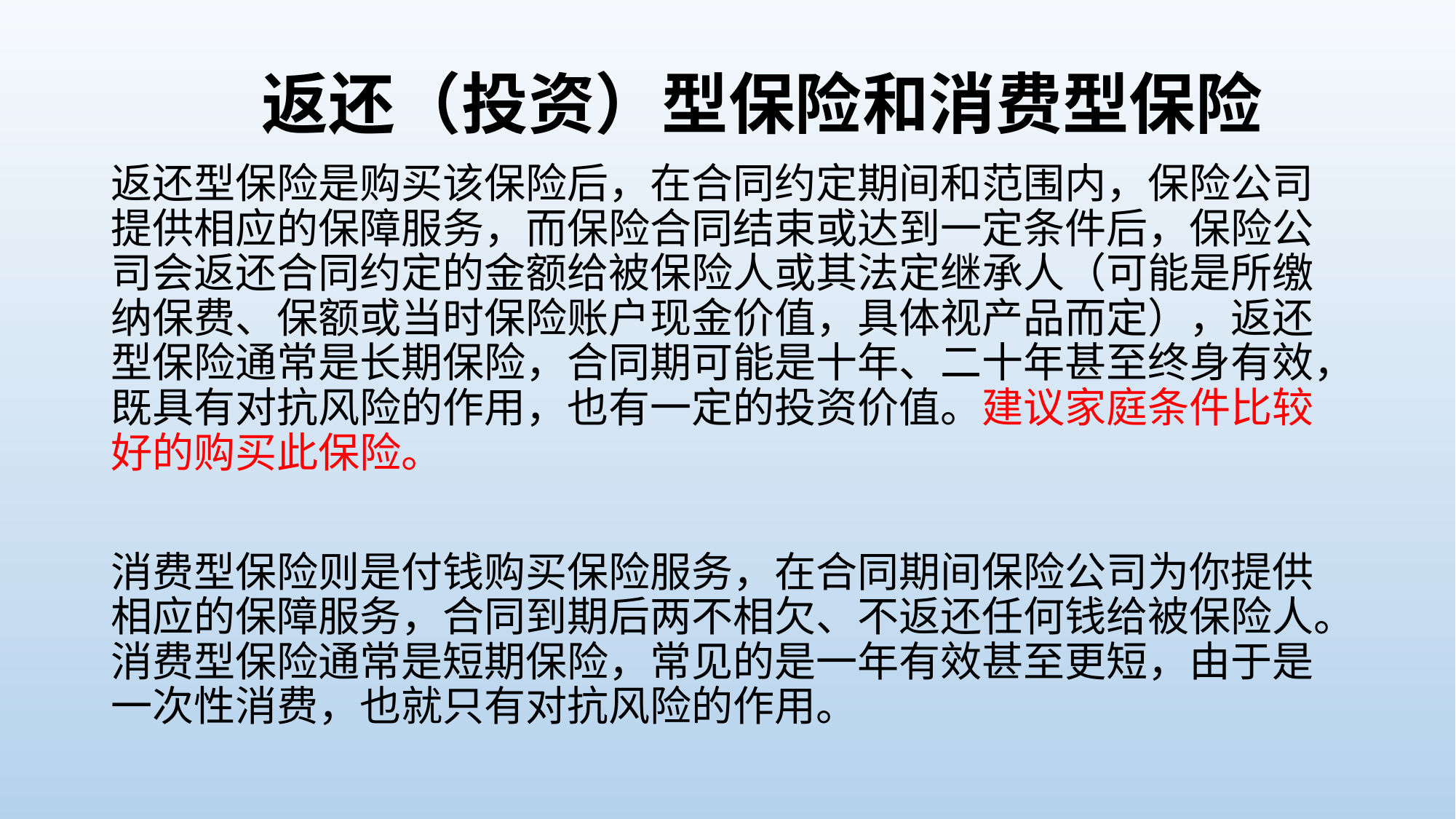

# 返还（投资）型保险和消费型保险
返还型保险是购买该保险后，在合同约定期间和范围内，保险公司提供相应的保障服务，而保险合同结束或达到一定条件后，保险公司会返还合同约定的金额给被保险人或其法定继承人（可能是所缴纳保费、保额或当时保险账户现金价值，具体视产品而定），返还型保险通常是长期保险，合同期可能是十年、二十年甚至终身有效，既具有对抗风险的作用，也有一定的投资价值。建议家庭条件比较好的购买此保险。

消费型保险则是付钱购买保险服务，在合同期间保险公司为你提供相应的保障服务，合同到期后两不相欠、不返还任何钱给被保险人。消费型保险通常是短期保险，常见的是一年有效甚至更短，由于是一次性消费，也就只有对抗风险的作用。